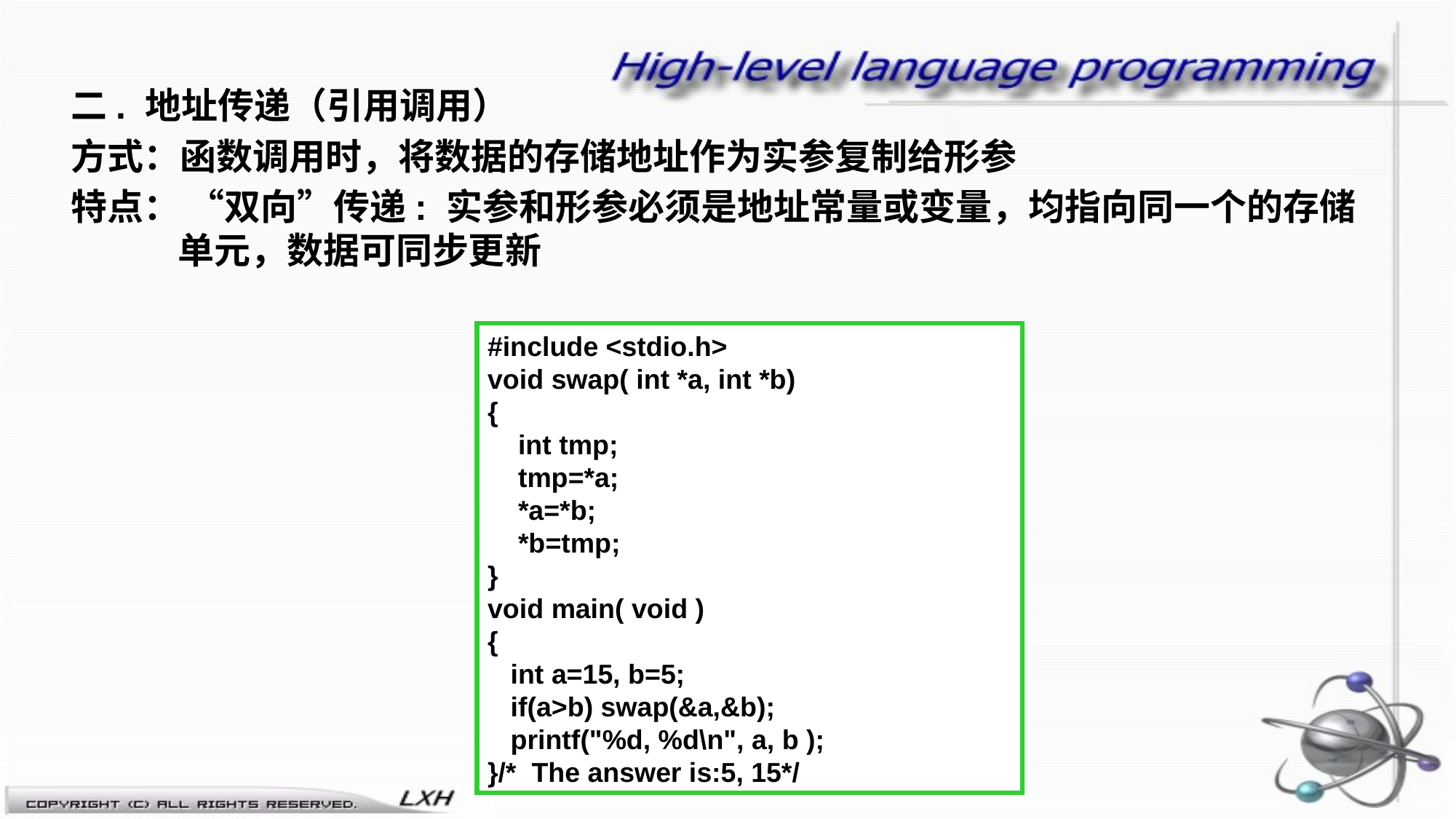

二. 地址传递（引用调用）
方式：函数调用时，将数据的存储地址作为实参复制给形参
特点： “双向”传递: 实参和形参必须是地址常量或变量，均指向同一个的存储单元，数据可同步更新
#include <stdio.h>
void swap( int *a, int *b)
{
    int tmp;
    tmp=*a;
    *a=*b;
    *b=tmp;
}
void main( void )
{
   int a=15, b=5;
   if(a>b) swap(&a,&b);
   printf("%d, %d\n", a, b );
}/*  The answer is:5, 15*/